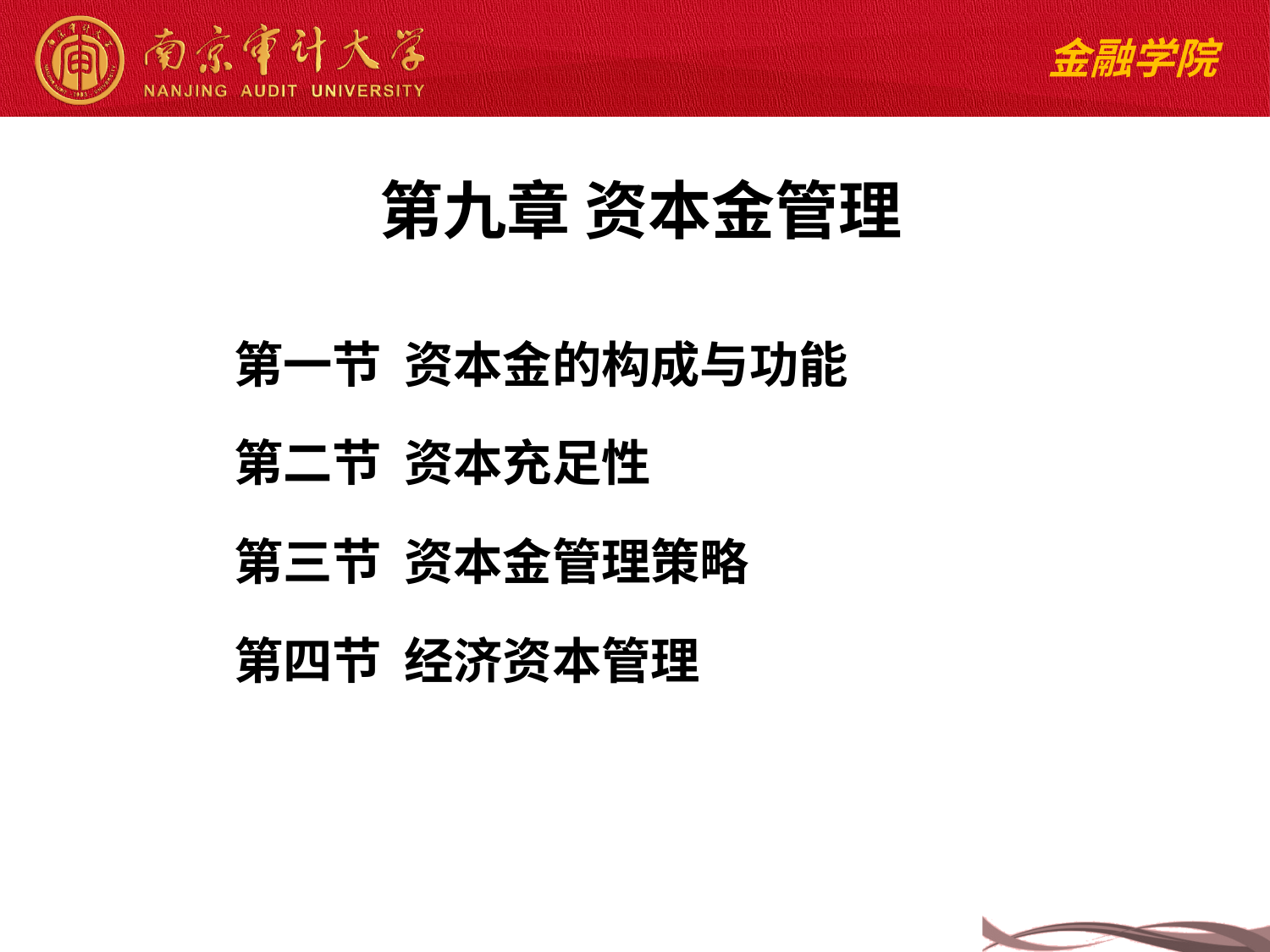

第九章 资本金管理
第一节  资本金的构成与功能
第二节  资本充足性
第三节  资本金管理策略
第四节  经济资本管理